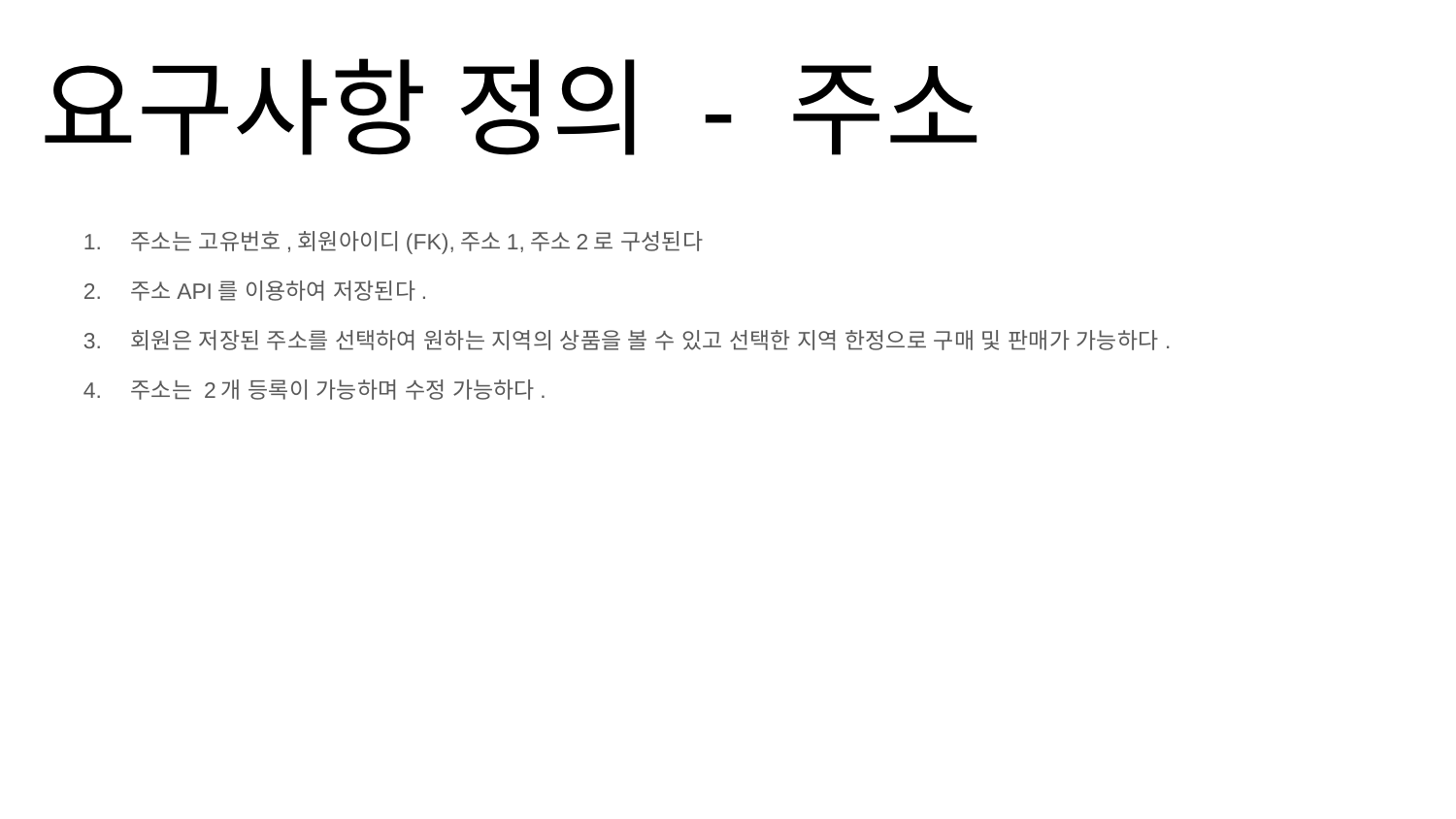

# 요구사항 정의 - 주소
주소는 고유번호,회원아이디(FK),주소1,주소2로 구성된다

주소API를 이용하여 저장된다.

회원은 저장된 주소를 선택하여 원하는 지역의 상품을 볼 수 있고 선택한 지역 한정으로 구매 및 판매가 가능하다.

주소는 2개 등록이 가능하며 수정 가능하다.